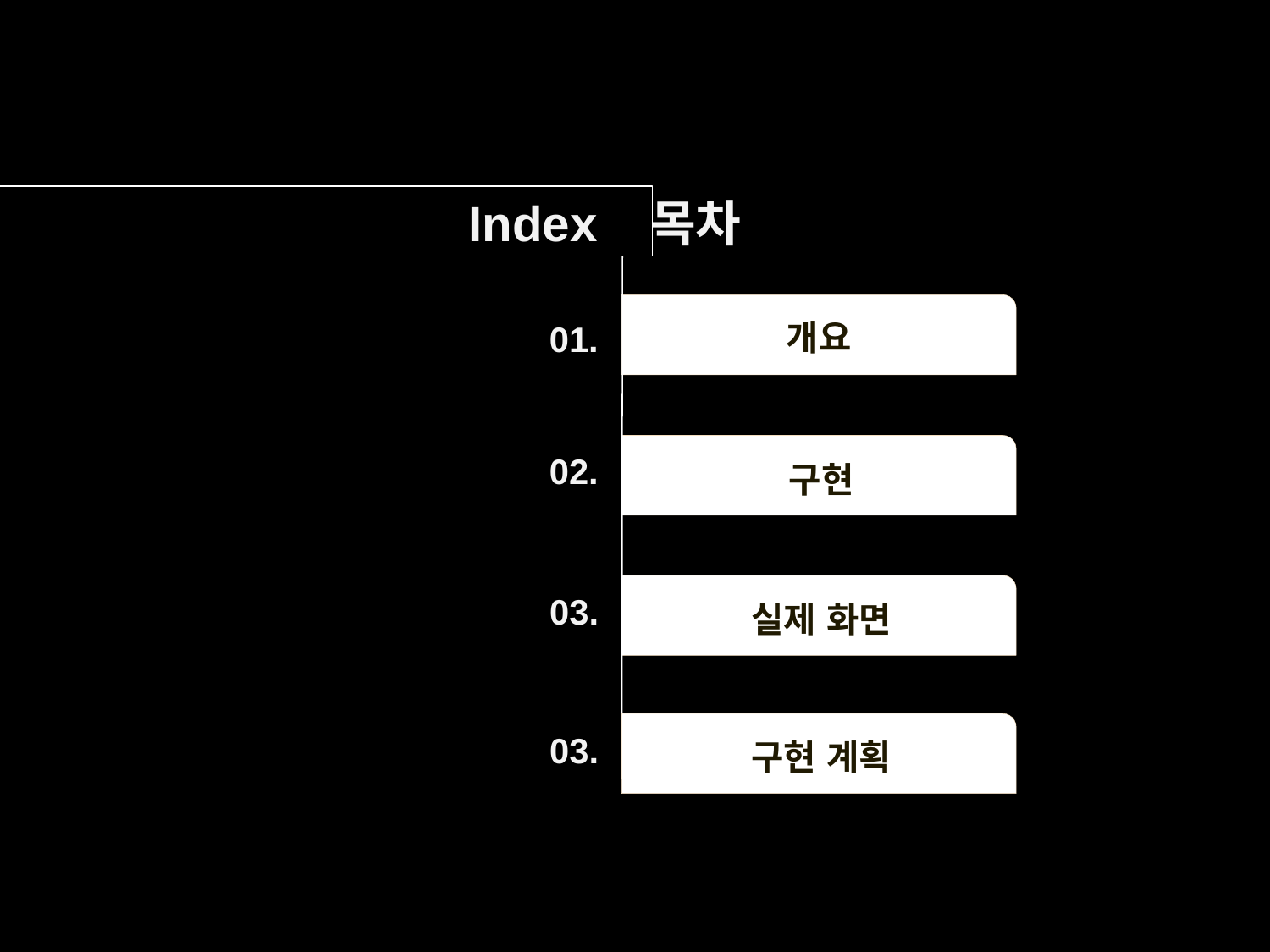

Index   목차

개요
01.

02.
구현

03.
실제 화면

03.
구현 계획